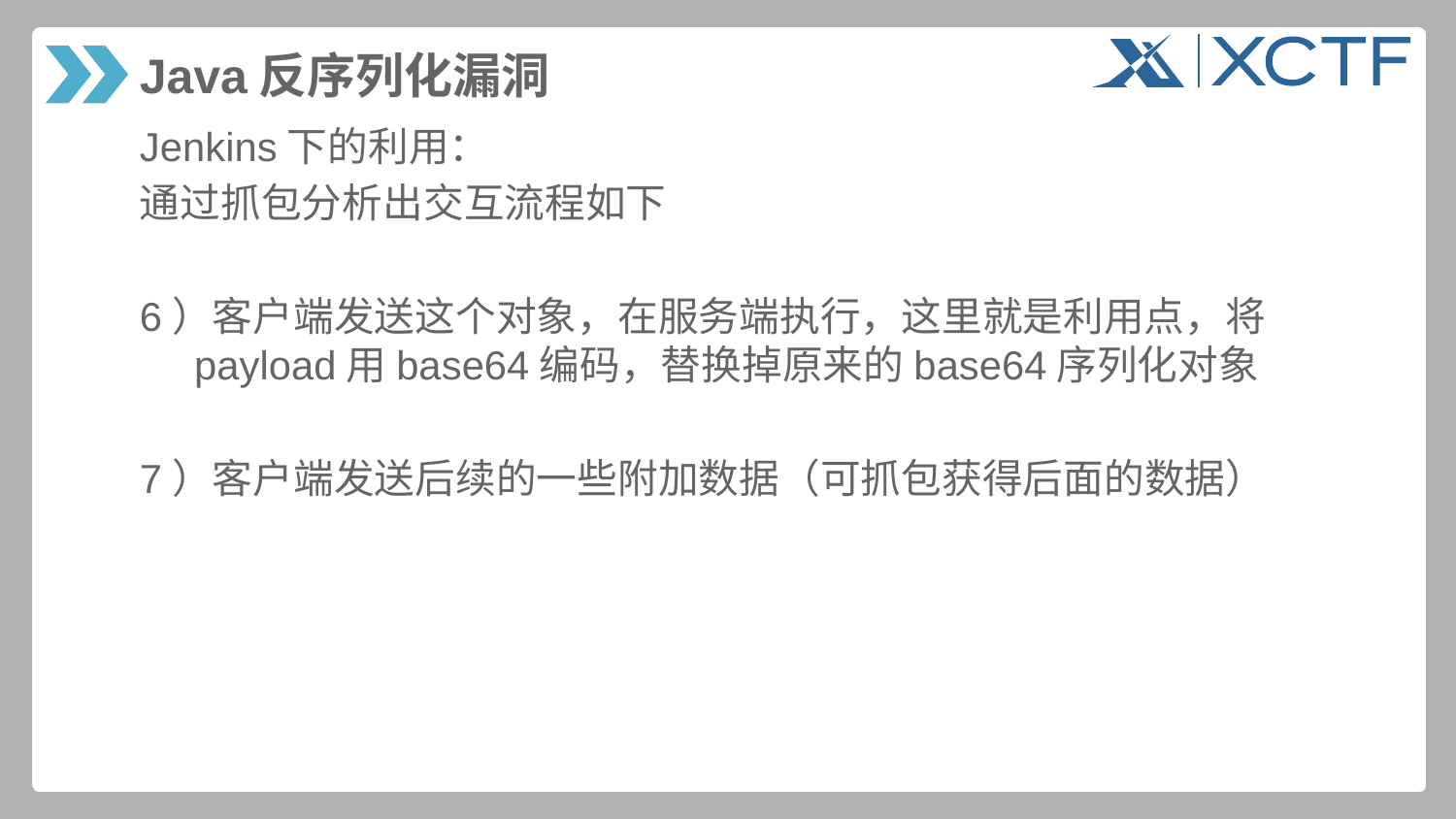

# Java反序列化漏洞
Jenkins下的利用：
通过抓包分析出交互流程如下

6）客户端发送这个对象，在服务端执行，这里就是利用点，将payload用base64编码，替换掉原来的base64序列化对象

7）客户端发送后续的一些附加数据（可抓包获得后面的数据）